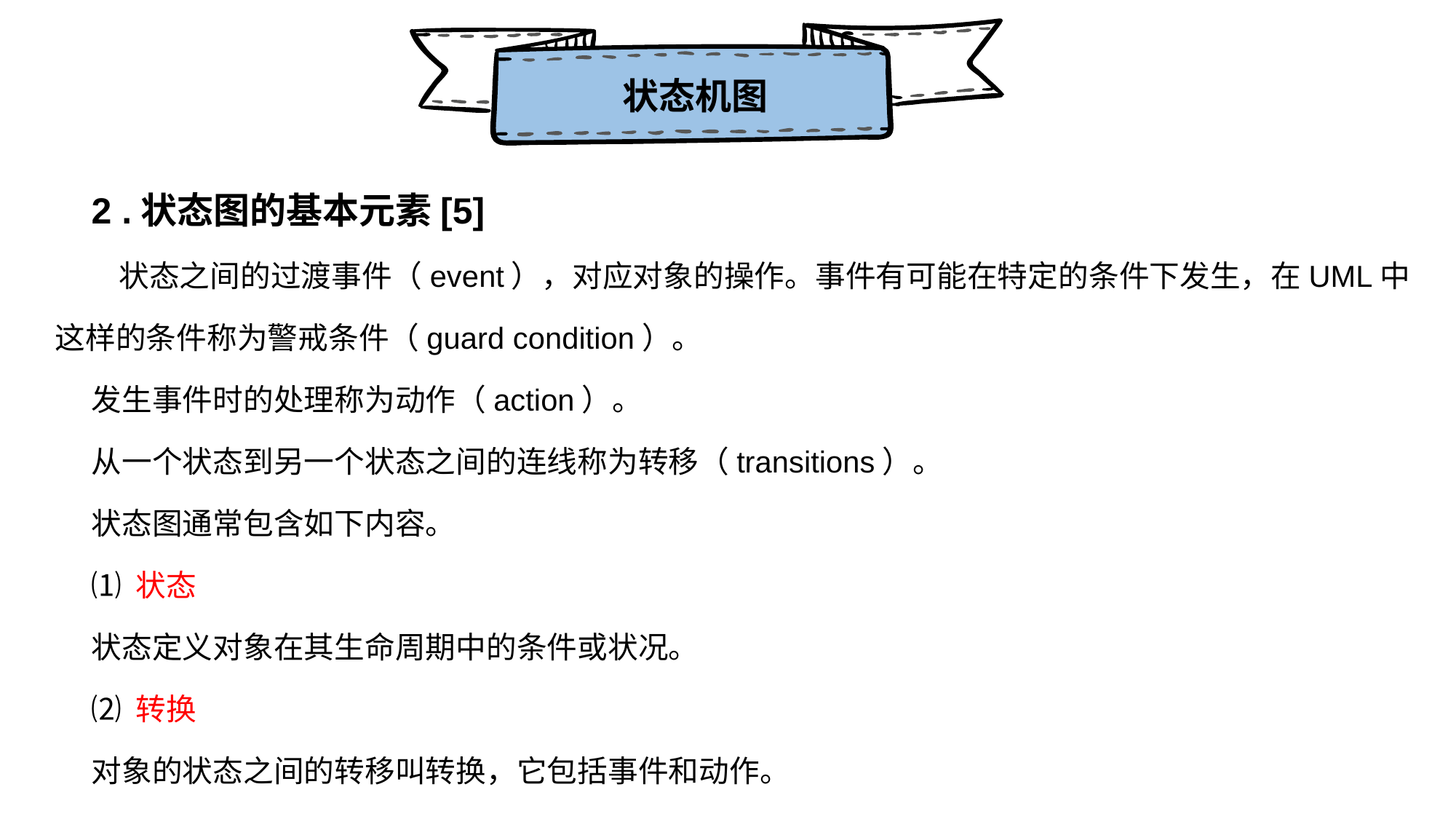

状态机图
2 .状态图的基本元素[5]
   状态之间的过渡事件（event），对应对象的操作。事件有可能在特定的条件下发生，在UML中这样的条件称为警戒条件（guard condition）。
发生事件时的处理称为动作（action）。
从一个状态到另一个状态之间的连线称为转移（transitions）。
状态图通常包含如下内容。
⑴ 状态
状态定义对象在其生命周期中的条件或状况。
⑵ 转换
对象的状态之间的转移叫转换，它包括事件和动作。